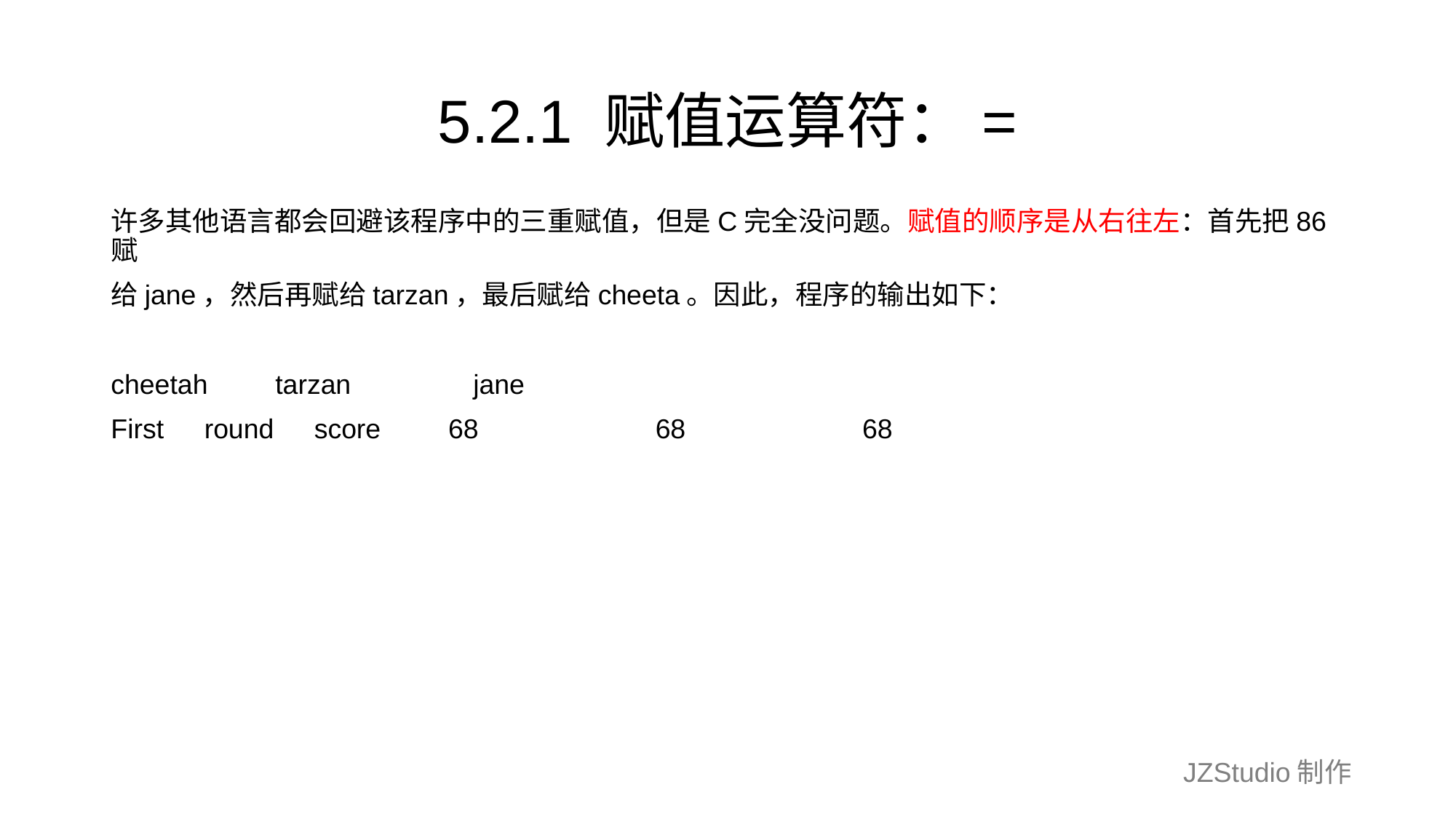

# 5.2.1 赋值运算符：=
许多其他语言都会回避该程序中的三重赋值，但是C完全没问题。赋值的顺序是从右往左：首先把86赋
给jane，然后再赋给tarzan，最后赋给cheeta。因此，程序的输出如下：

cheetah　　tarzan　　　　jane
First　round　score　　68　　　　　　68　　　　　　68